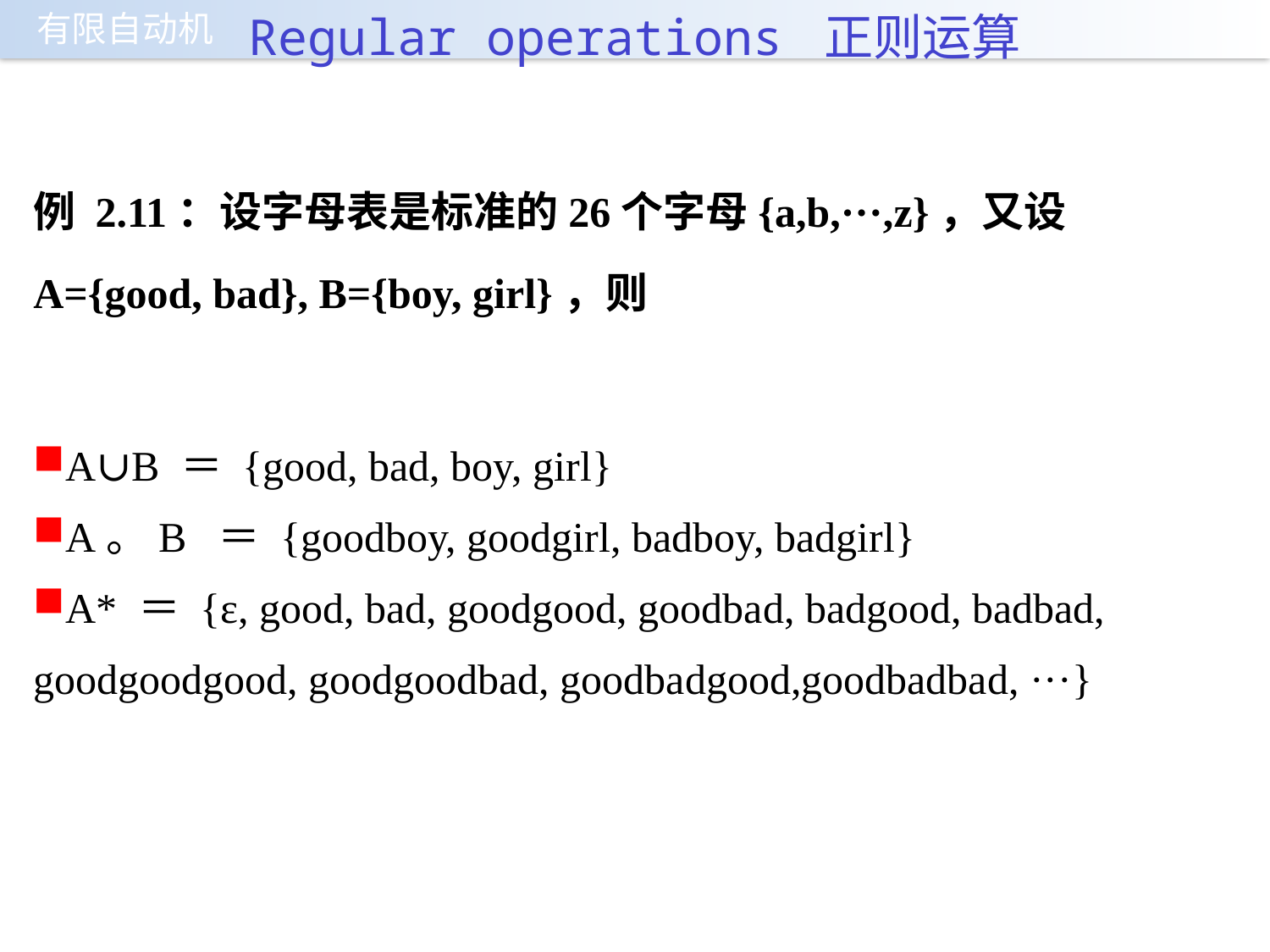

# Regular operations 正则运算
例 2.11：设字母表是标准的26个字母{a,b,···,z}，又设A={good, bad}, B={boy, girl}，则

A∪B ＝ {good, bad, boy, girl}
A。B  ＝ {goodboy, goodgirl, badboy, badgirl}
A* ＝ {ε, good, bad, goodgood, goodbad, badgood, badbad,  	goodgoodgood, goodgoodbad, goodbadgood,goodbadbad, ···}